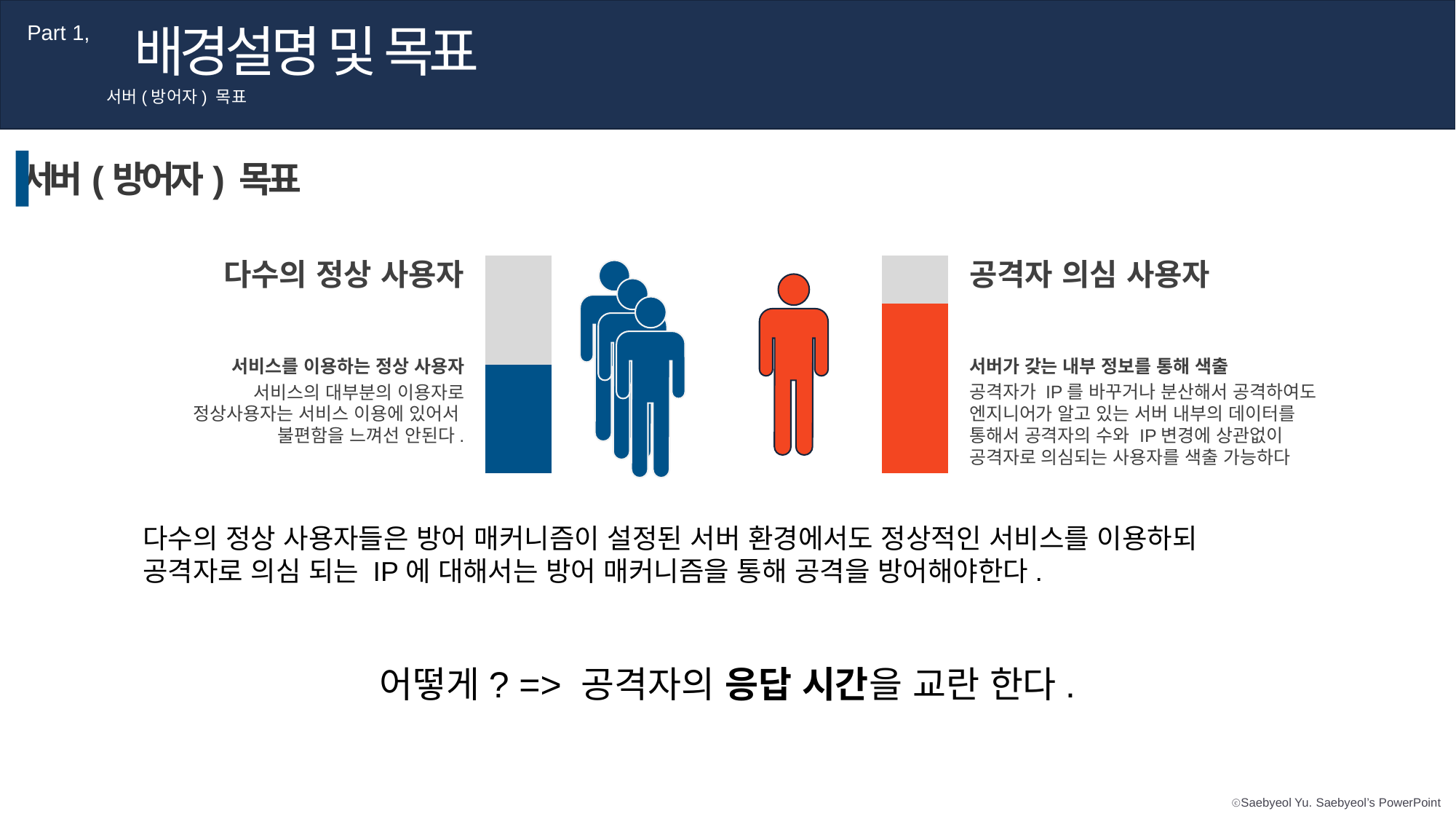

배경설명 및 목표
Part 1,
서버(방어자) 목표

서버(방어자) 목표

### Chart

| Category | Series 1 | Series 2 |
|---|---|---|
| Category 1 | 50.0 | 50.0 |
| Category 2 | 70.0 | 20.0 |
다수의 정상 사용자
공격자 의심 사용자

서비스를 이용하는 정상 사용자
서비스의 대부분의 이용자로
정상사용자는 서비스 이용에 있어서
불편함을 느껴선 안된다.
서버가 갖는 내부 정보를 통해 색출
공격자가 IP를 바꾸거나 분산해서 공격하여도
엔지니어가 알고 있는 서버 내부의 데이터를
통해서 공격자의 수와 IP변경에 상관없이
공격자로 의심되는 사용자를 색출 가능하다
다수의 정상 사용자들은 방어 매커니즘이 설정된 서버 환경에서도 정상적인 서비스를 이용하되
공격자로 의심 되는 IP에 대해서는 방어 매커니즘을 통해 공격을 방어해야한다.
어떻게? => 공격자의 응답 시간을 교란 한다.